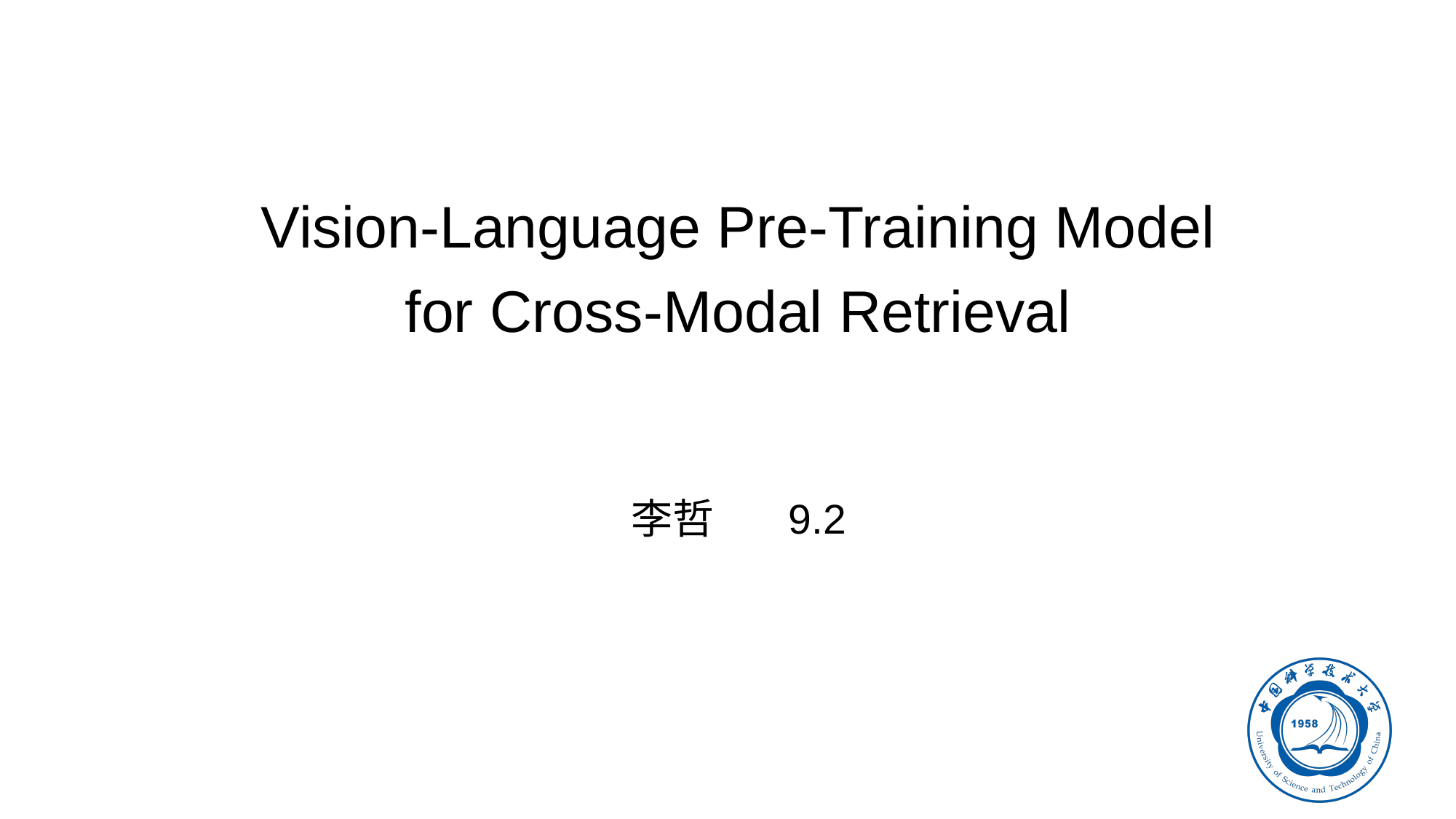

# Vision-Language Pre-Training Model for Cross-Modal Retrieval

李哲       9.2